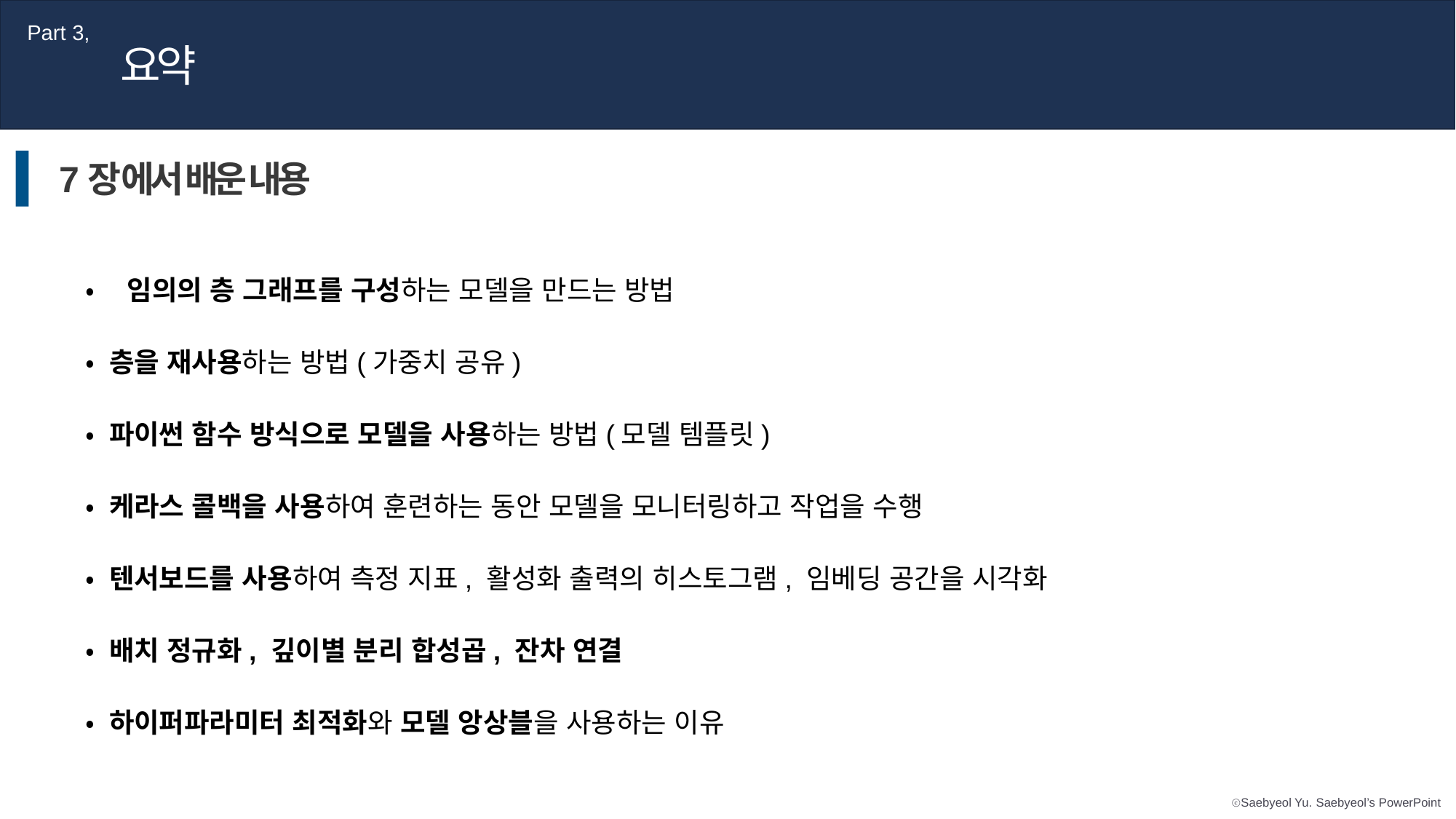

Part 3,
요약

7장에서 배운 내용
• 임의의 층 그래프를 구성하는 모델을 만드는 방법
• 층을 재사용하는 방법(가중치 공유)
• 파이썬 함수 방식으로 모델을 사용하는 방법(모델 템플릿)
• 케라스 콜백을 사용하여 훈련하는 동안 모델을 모니터링하고 작업을 수행
• 텐서보드를 사용하여 측정 지표, 활성화 출력의 히스토그램, 임베딩 공간을 시각화
• 배치 정규화, 깊이별 분리 합성곱, 잔차 연결
• 하이퍼파라미터 최적화와 모델 앙상블을 사용하는 이유